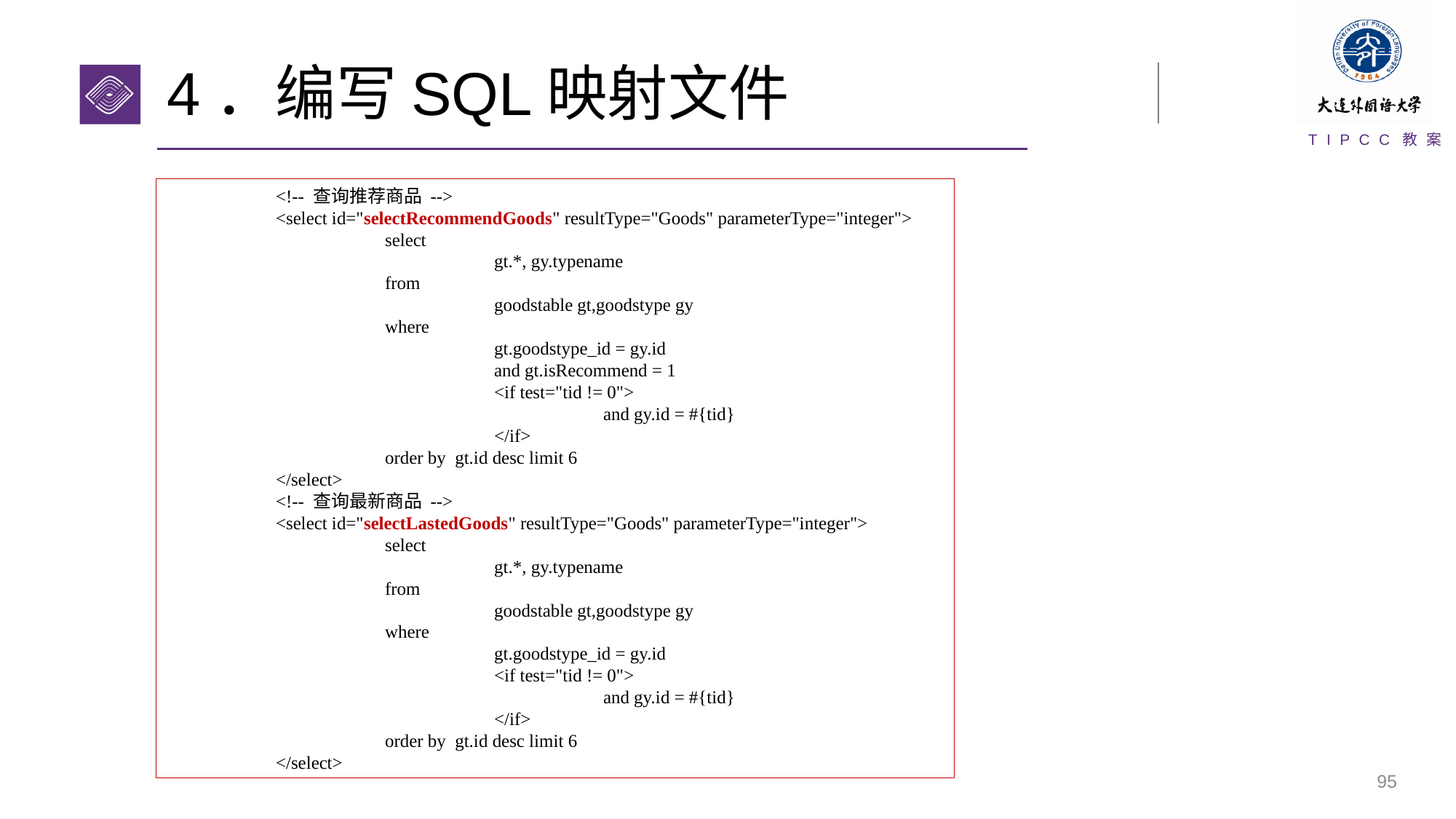

# 4．编写SQL映射文件
	<!-- 查询推荐商品 -->
	<select id="selectRecommendGoods" resultType="Goods" parameterType="integer">
		select
			gt.*, gy.typename
		from
			goodstable gt,goodstype gy
		where
			gt.goodstype_id = gy.id
			and gt.isRecommend = 1
			<if test="tid != 0">
				and gy.id = #{tid}
			</if>
		order by  gt.id desc limit 6
	</select>
	<!-- 查询最新商品 -->
	<select id="selectLastedGoods" resultType="Goods" parameterType="integer">
		select
			gt.*, gy.typename
		from
			goodstable gt,goodstype gy
		where
			gt.goodstype_id = gy.id
			<if test="tid != 0">
				and gy.id = #{tid}
			</if>
		order by  gt.id desc limit 6
	</select>
95